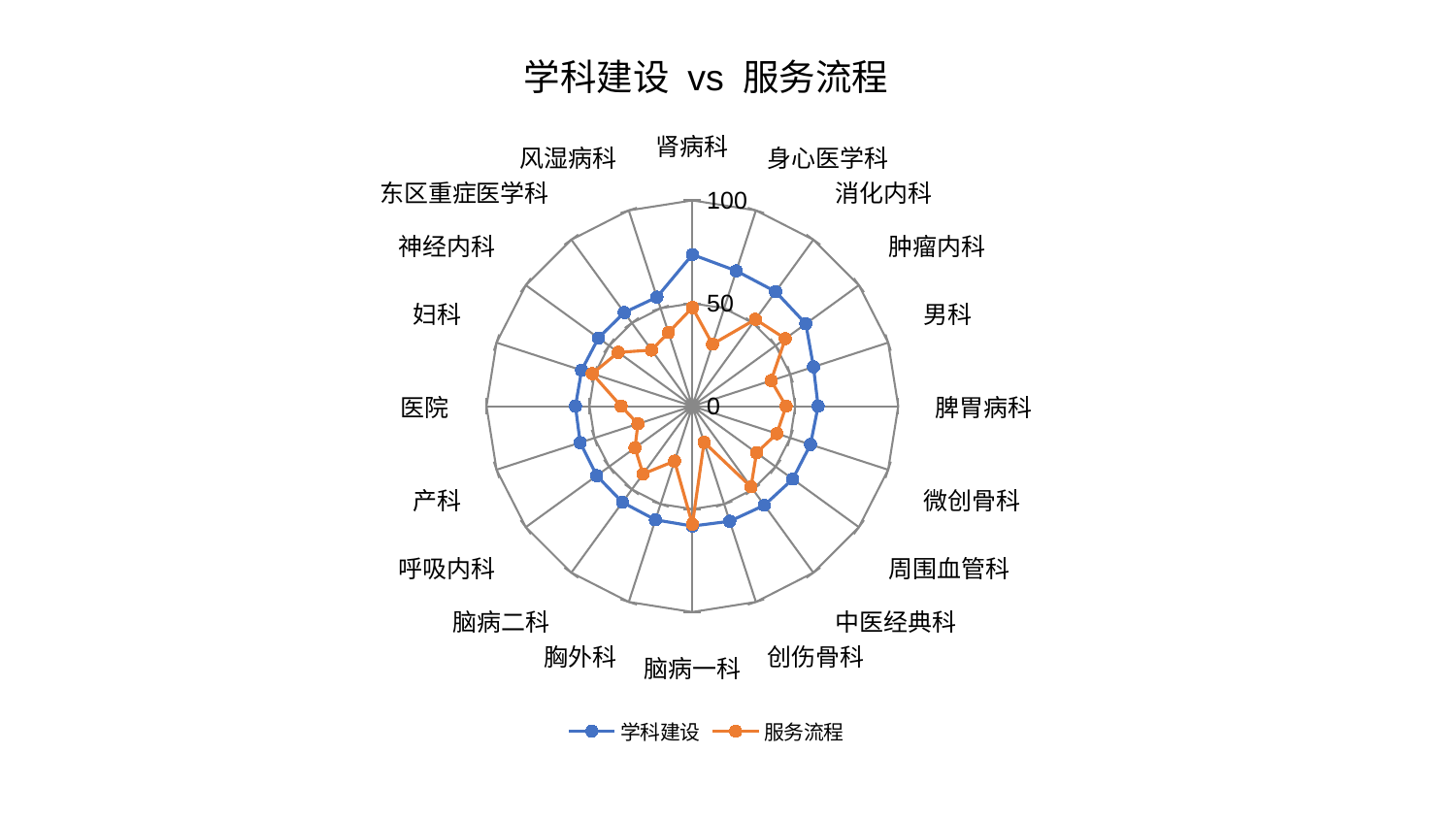

### Chart: 学科建设 vs 服务流程

| Category | 学科建设 | 服务流程 |
|---|---|---|
| 肾病科 | 73.6648607123021 | 47.9337057847014 |
| 身心医学科 | 69.12797969419638 | 31.687882752210783 |
| 消化内科 | 68.80419721318411 | 52.16678443550683 |
| 肿瘤内科 | 68.14761864006834 | 55.840243165956586 |
| 男科 | 61.87410700698736 | 40.24818925755321 |
| 脾胃病科 | 61.10216845535781 | 45.539533259550055 |
| 微创骨科 | 60.33997070335001 | 43.15465358341986 |
| 周围血管科 | 60.28733355771378 | 38.56304976784905 |
| 中医经典科 | 59.51836175692998 | 48.47606606555822 |
| 创伤骨科 | 58.80053396810857 | 18.466063922720526 |
| 脑病一科 | 58.24218639416558 | 57.34936134516204 |
| 胸外科 | 58.05519968206692 | 28.057979400788447 |
| 脑病二科 | 57.74572179952918 | 40.73567930533389 |
| 呼吸内科 | 57.43345714450981 | 34.448537132456735 |
| 产科 | 57.297106982043466 | 27.79112696030824 |
| 医院 | 56.787985787619725 | 34.60490143128216 |
| 妇科 | 56.582723684745744 | 51.148117363608286 |
| 神经内科 | 56.37951624768858 | 44.49144464551015 |
| 东区重症医学科 | 56.263504354995796 | 33.70393228806351 |
| 风湿病科 | 55.711282666401075 | 37.625034293650636 |
87